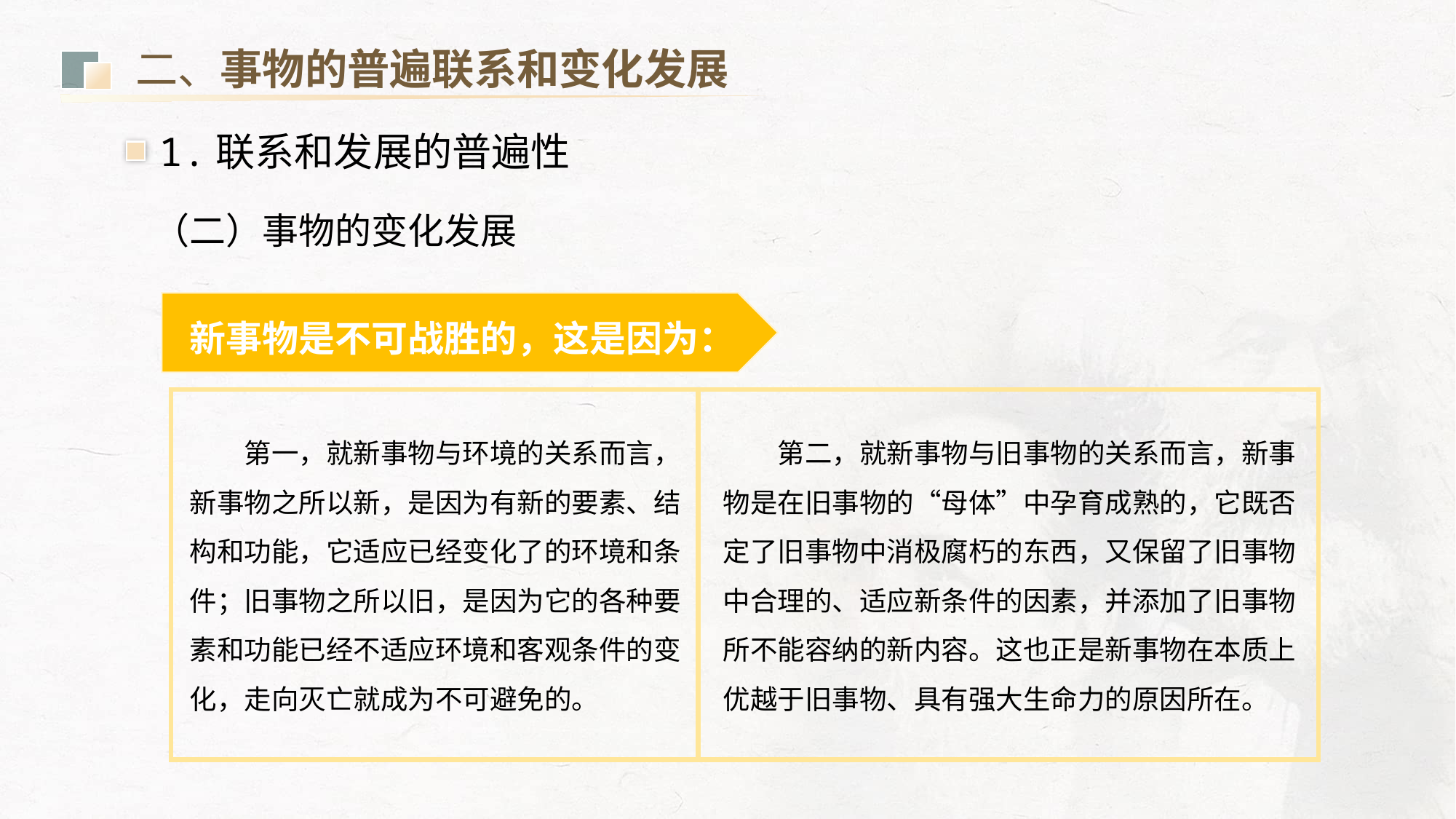

二、事物的普遍联系和变化发展

1.联系和发展的普遍性

（二）事物的变化发展
新事物是不可战胜的，这是因为：

第一，就新事物与环境的关系而言，新事物之所以新，是因为有新的要素、结构和功能，它适应已经变化了的环境和条件；旧事物之所以旧，是因为它的各种要素和功能已经不适应环境和客观条件的变化，走向灭亡就成为不可避免的。
第二，就新事物与旧事物的关系而言，新事物是在旧事物的“母体”中孕育成熟的，它既否定了旧事物中消极腐朽的东西，又保留了旧事物中合理的、适应新条件的因素，并添加了旧事物所不能容纳的新内容。这也正是新事物在本质上优越于旧事物、具有强大生命力的原因所在。